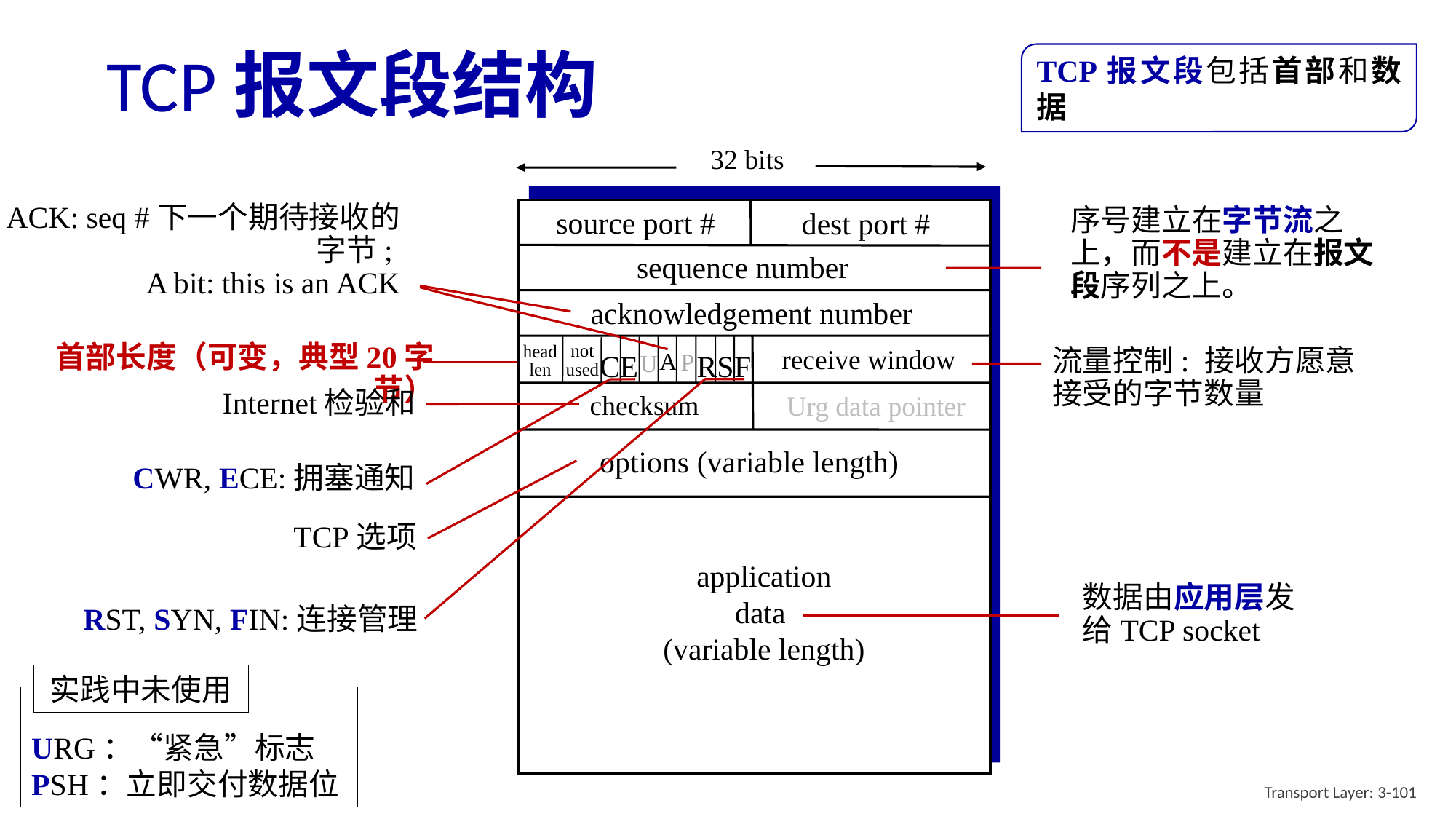

# TCP报文段结构
TCP报文段包括首部和数据
32 bits

ACK: seq #下一个期待接收的字节;
A bit: this is an ACK

acknowledgement number
A
source port #
dest port #
序号建立在字节流之上，而不是建立在报文段序列之上。
sequence number

receive window
流量控制: 接收方愿意接受的字节数量

首部长度（可变，典型20字节）
head
len

not
used
P
U
Urg data pointer
S
R
F

RST, SYN, FIN:连接管理
C
E

CWR, ECE:拥塞通知
checksum
Internet检验和

options (variable length)
TCP选项

application
data
(variable length)
数据由应用层发给TCP socket
实践中未使用

URG：“紧急”标志
PSH：立即交付数据位
Transport Layer: 3-101